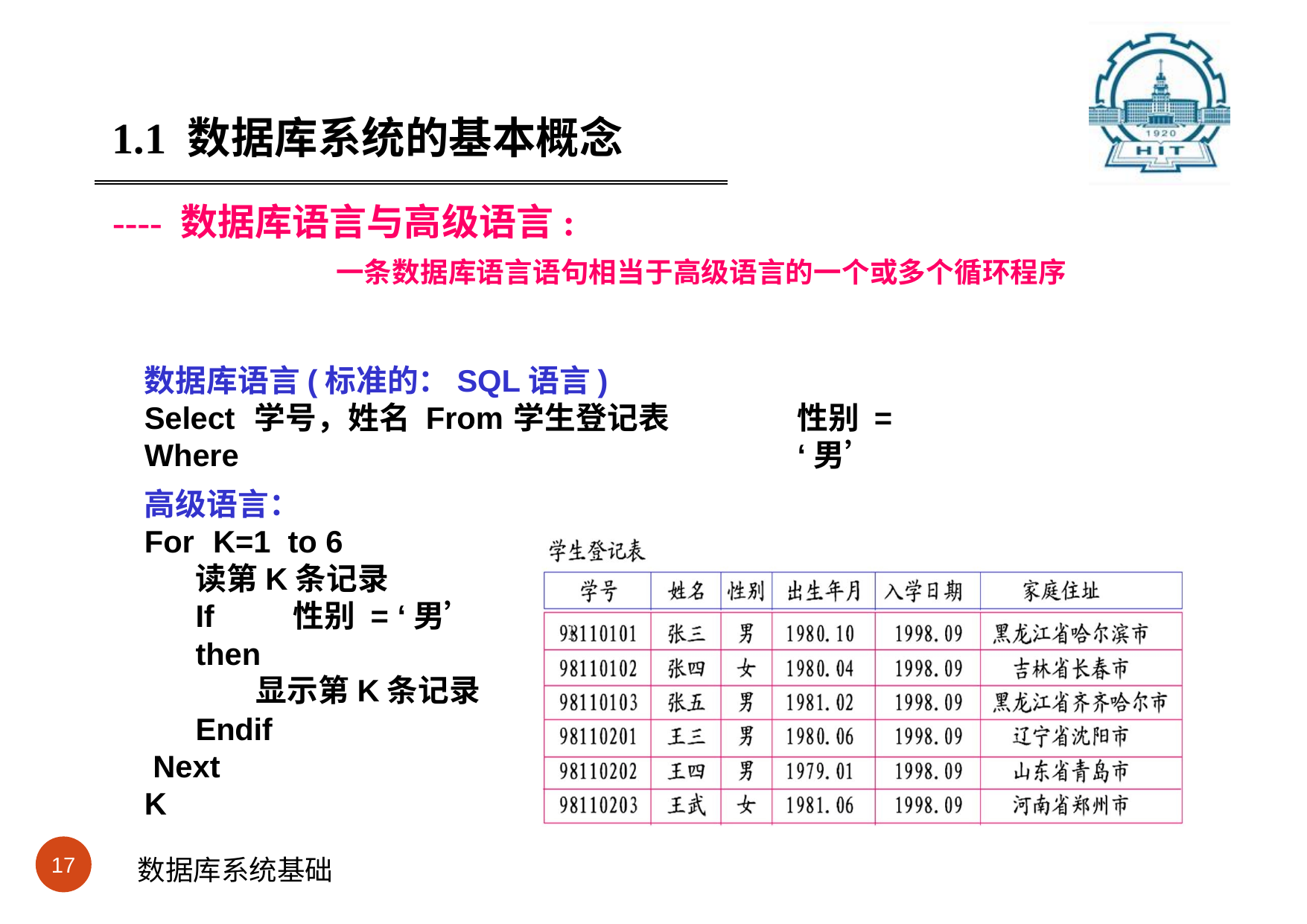

#
1.1 数据库系统的基本概念
---- 数据库语言与高级语言:
一条数据库语言语句相当于高级语言的一个或多个循环程序

数据库语言(标准的：SQL语言)
Select	学号，姓名 From	学生登记表 Where
性别 = ‘男’
高级语言：
For	K=1	to 6
读第K条记录
If	性别 = ‘男’	then
显示第K条记录
Endif  Next	K